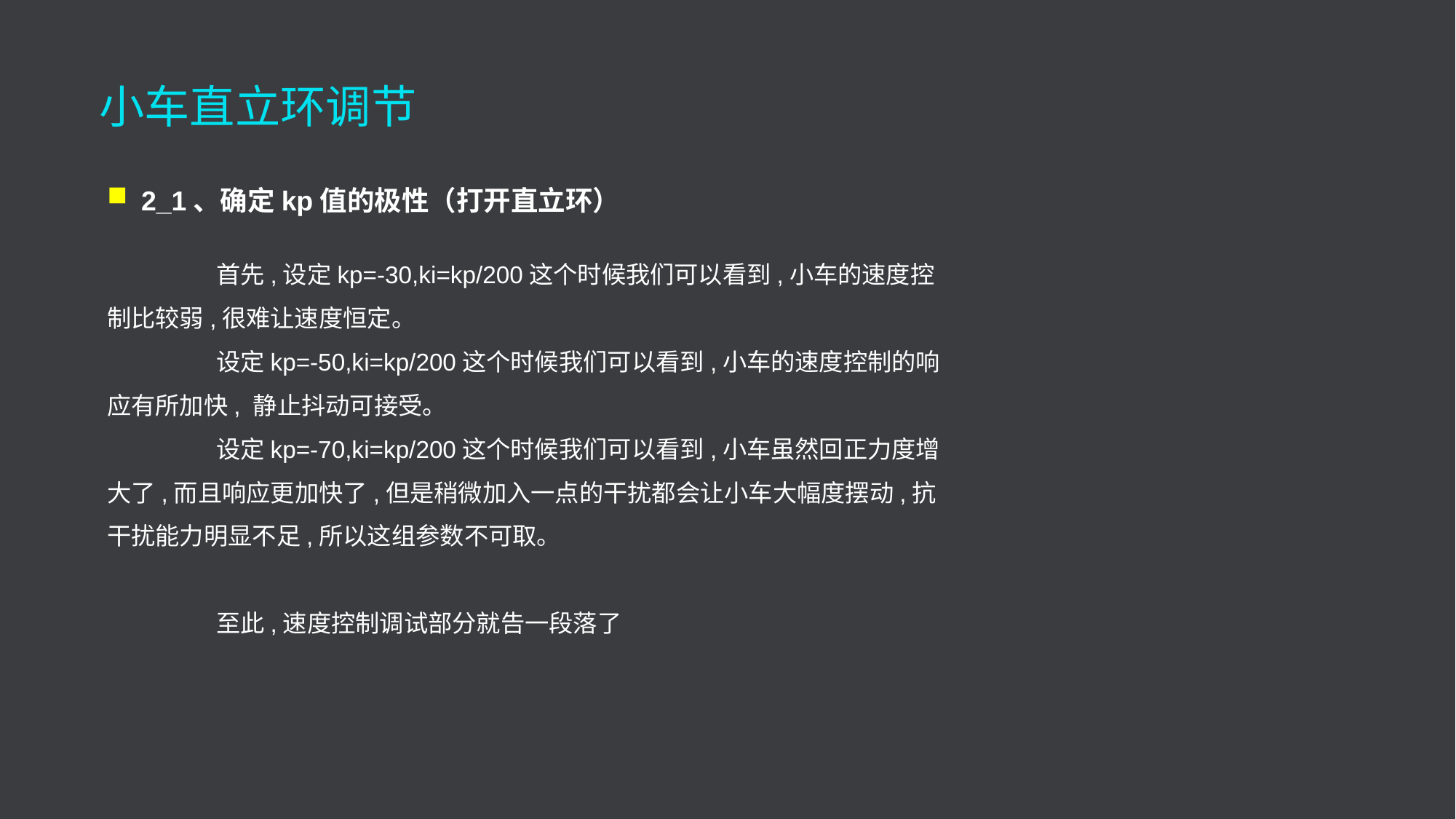

# 小车直立环调节
2_1、确定kp值的极性（打开直立环）

	首先,设定kp=-30,ki=kp/200这个时候我们可以看到,小车的速度控制比较弱,很难让速度恒定。
	设定kp=-50,ki=kp/200这个时候我们可以看到,小车的速度控制的响应有所加快, 静止抖动可接受。
	设定kp=-70,ki=kp/200这个时候我们可以看到,小车虽然回正力度增大了,而且响应更加快了,但是稍微加入一点的干扰都会让小车大幅度摆动,抗干扰能力明显不足,所以这组参数不可取。

	至此,速度控制调试部分就告一段落了